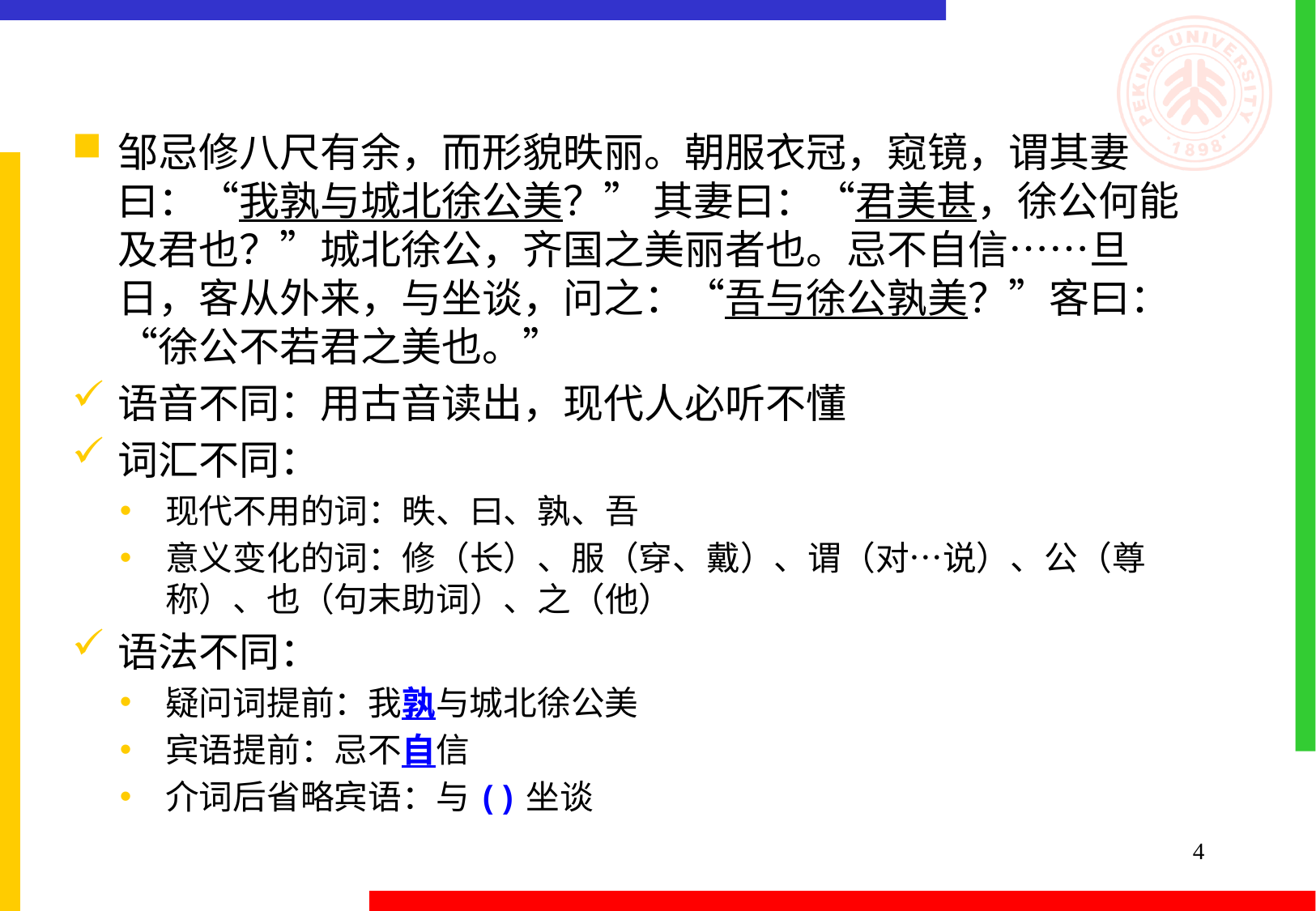

#
邹忌修八尺有余，而形貌昳丽。朝服衣冠，窥镜，谓其妻曰：“我孰与城北徐公美？” 其妻曰：“君美甚，徐公何能及君也？”城北徐公，齐国之美丽者也。忌不自信……旦日，客从外来，与坐谈，问之：“吾与徐公孰美？”客曰：“徐公不若君之美也。”
语音不同：用古音读出，现代人必听不懂
词汇不同：
现代不用的词：昳、曰、孰、吾
意义变化的词：修（长）、服（穿、戴）、谓（对…说）、公（尊称）、也（句末助词）、之（他）
语法不同：
疑问词提前：我孰与城北徐公美
宾语提前：忌不自信
介词后省略宾语：与()坐谈
4